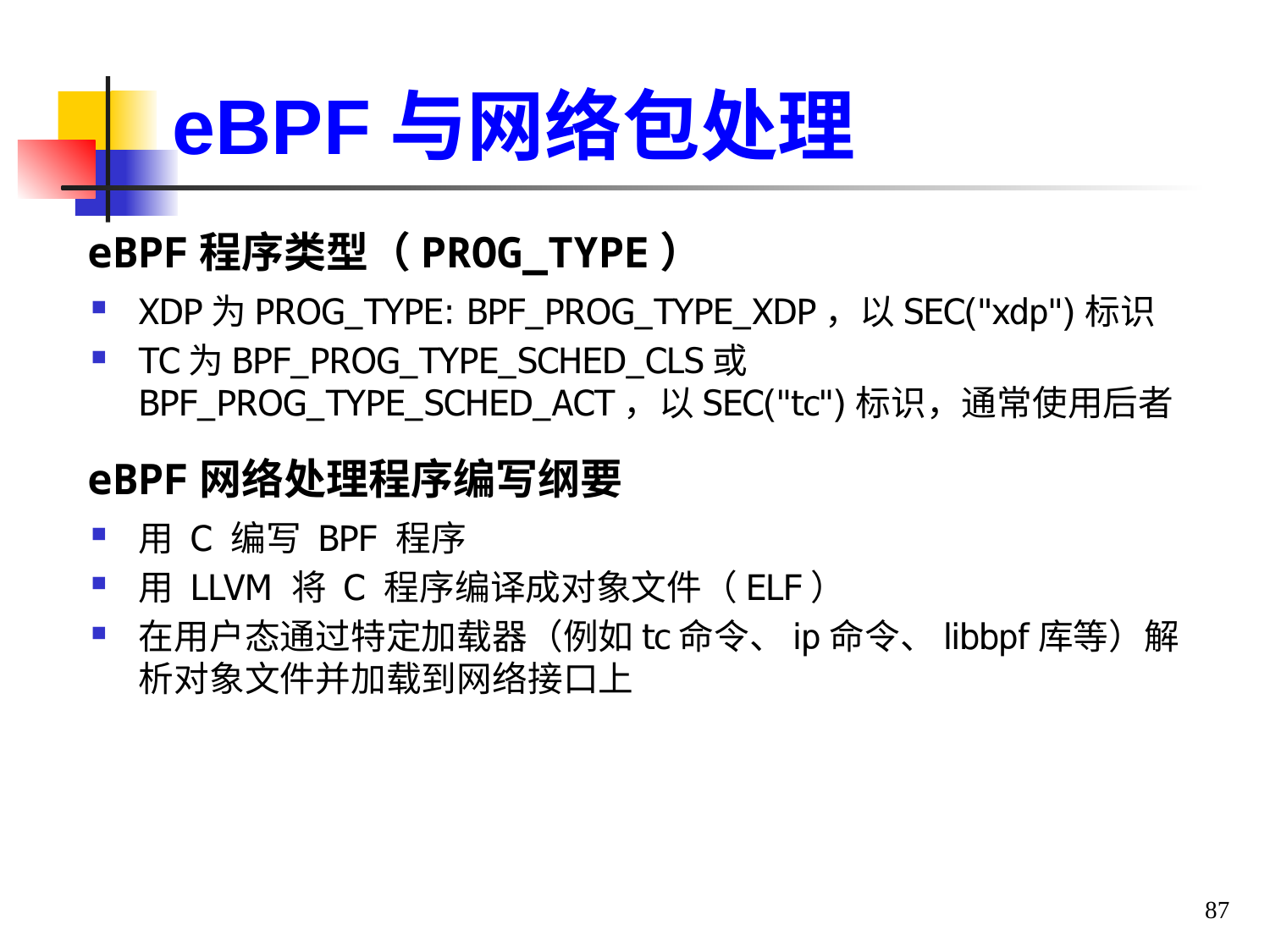

eBPF与网络包处理
eBPF程序类型（PROG_TYPE）
XDP为PROG_TYPE: BPF_PROG_TYPE_XDP，以SEC("xdp")标识
TC为BPF_PROG_TYPE_SCHED_CLS或BPF_PROG_TYPE_SCHED_ACT，以SEC("tc")标识，通常使用后者

eBPF网络处理程序编写纲要
用 C 编写 BPF 程序
用 LLVM 将 C 程序编译成对象文件（ELF）
在用户态通过特定加载器（例如tc命令、ip命令、libbpf库等）解析对象文件并加载到网络接口上

87